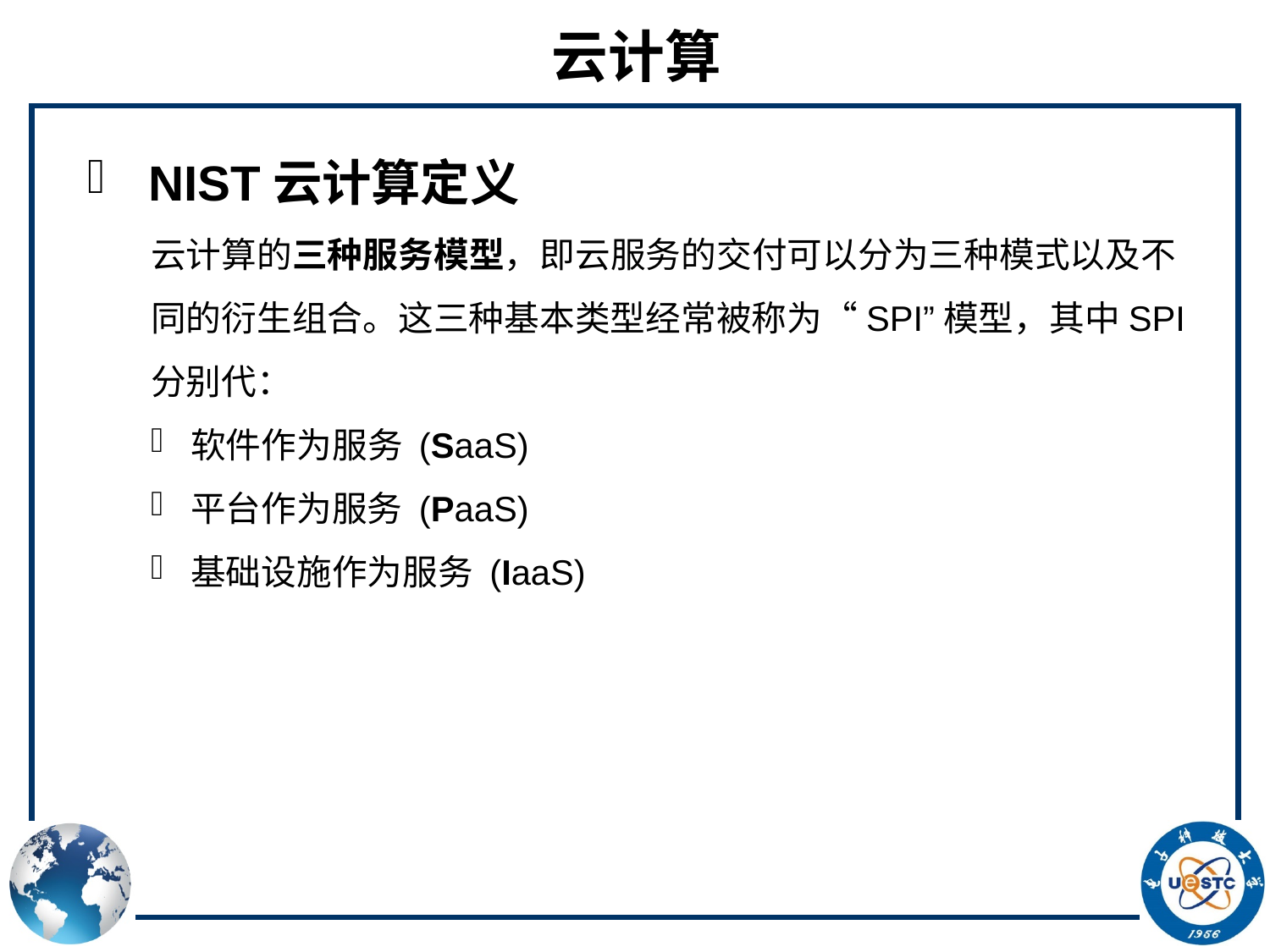

# 云计算
 NIST云计算定义
云计算的三种服务模型，即云服务的交付可以分为三种模式以及不同的衍生组合。这三种基本类型经常被称为“SPI”模型，其中SPI分别代：
软件作为服务 (SaaS)
平台作为服务 (PaaS)
基础设施作为服务 (IaaS)